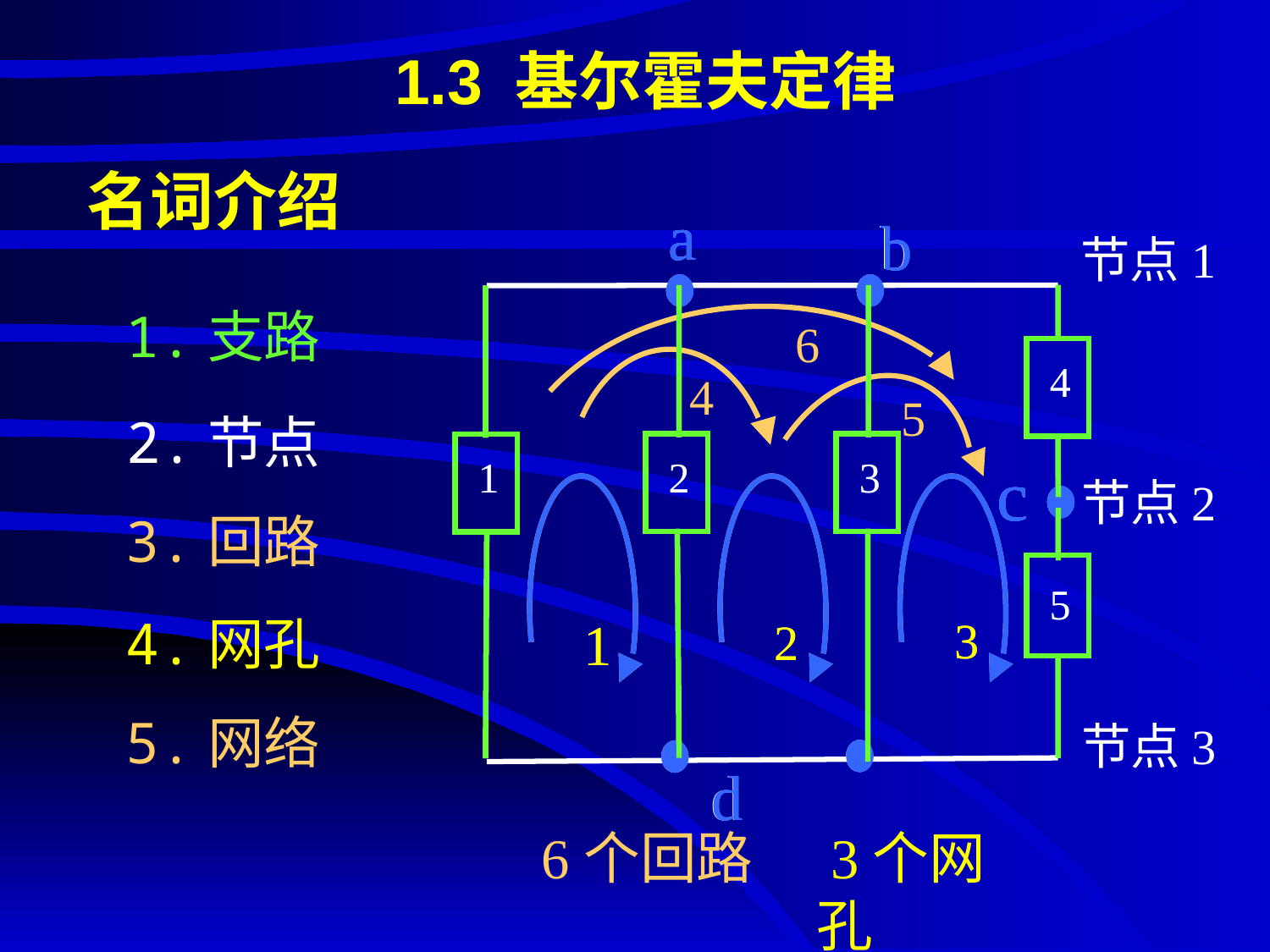

# 1.3 基尔霍夫定律
名词介绍
a
b

1

4

2
3
c

5

d

a
b

c

d
a
b

c

d
节点1

2

3

4

1

1.支路

6

4

5

2.节点
节点2

1

1

2

2

3

3
3.回路

5

4.网孔
5.网络
节点3
6个回路
 3个网孔